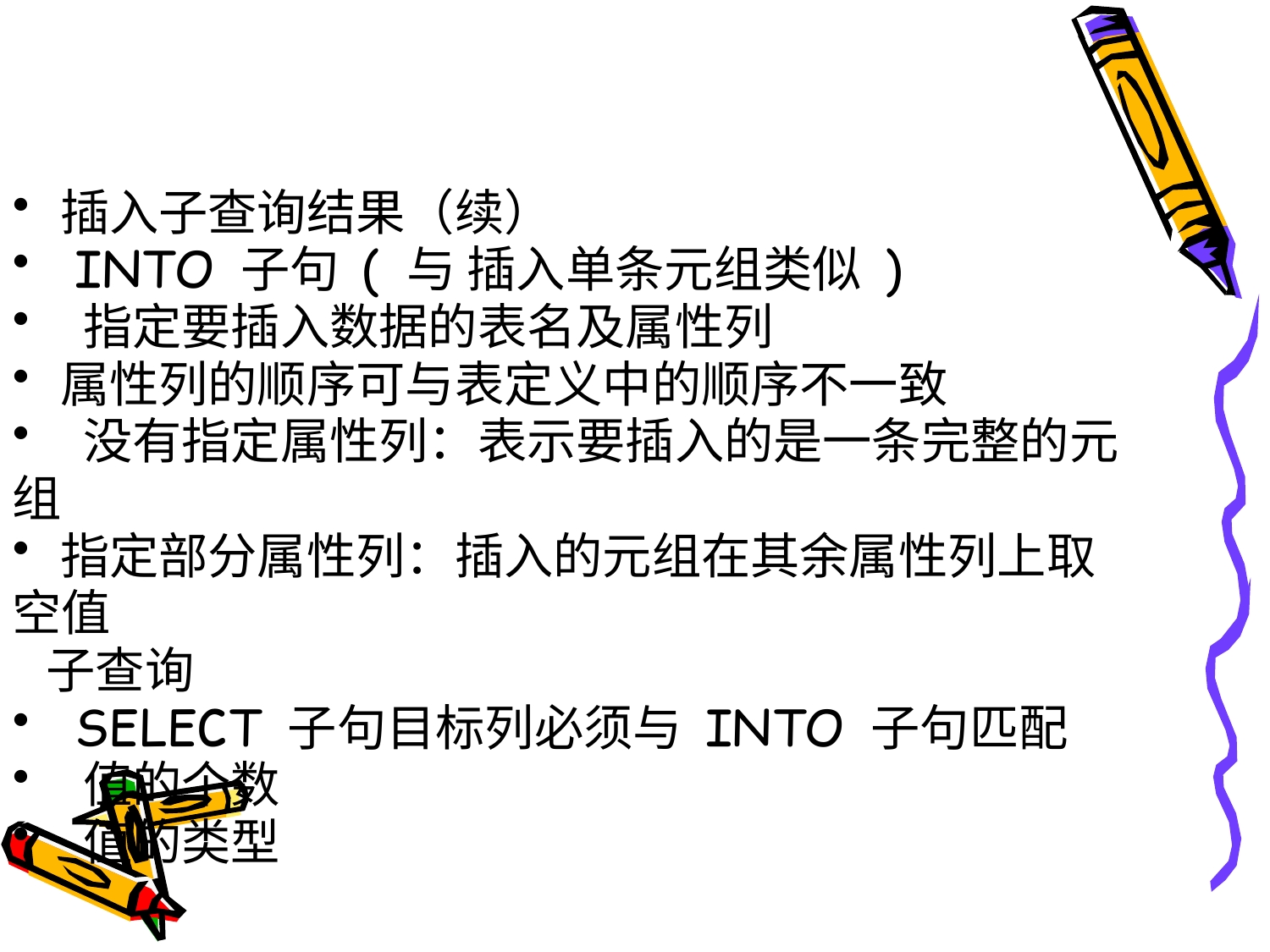

#
插入子查询结果（续）
 INTO 子句 ( 与 插入单条元组类似 )
 指定要插入数据的表名及属性列
属性列的顺序可与表定义中的顺序不一致
 没有指定属性列：表示要插入的是一条完整的元
组
指定部分属性列：插入的元组在其余属性列上取
空值
  子查询
 SELECT 子句目标列必须与 INTO 子句匹配
 值的个数
 值的类型